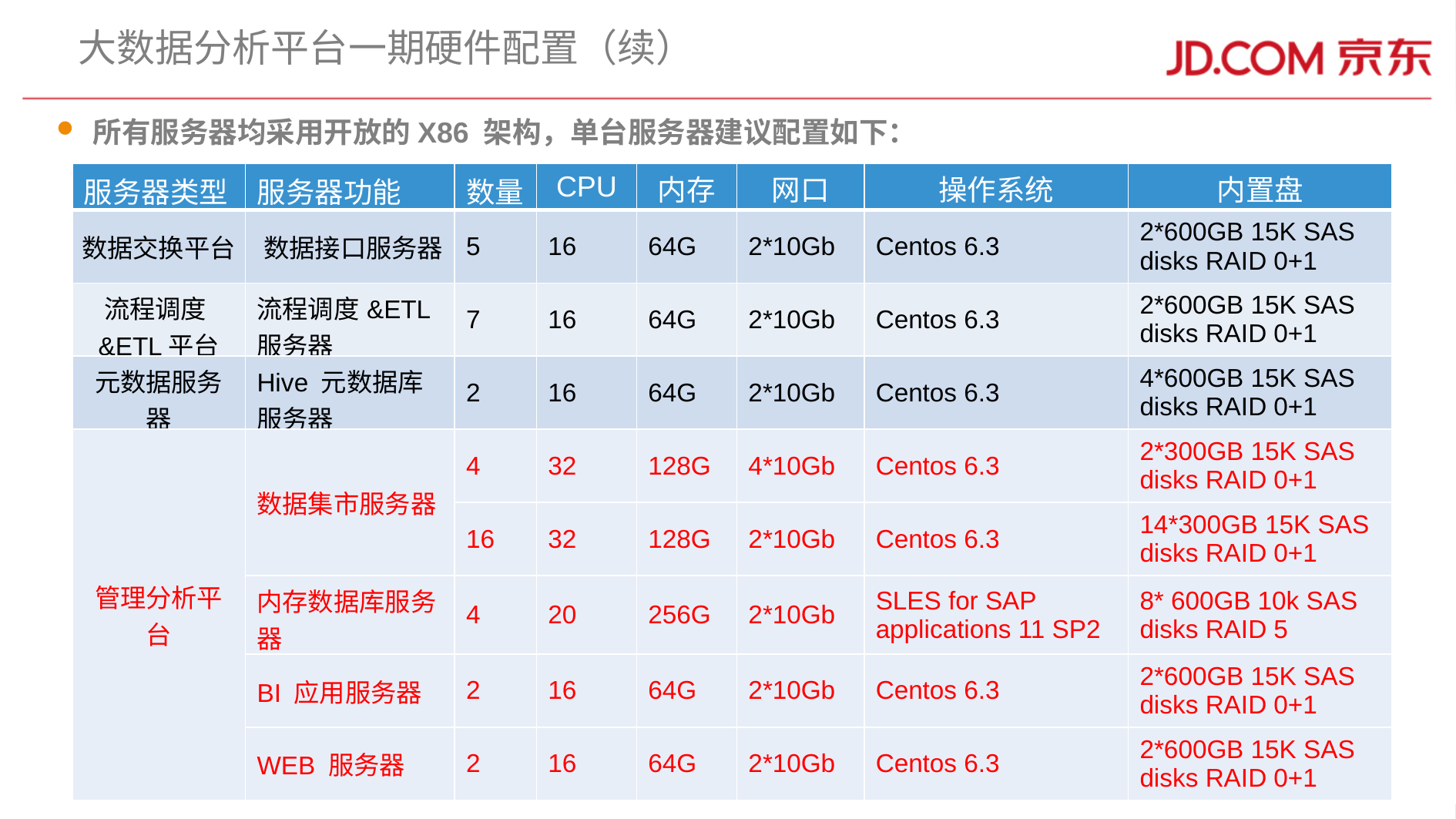

# 大数据分析平台一期硬件配置（续）
所有服务器均采用开放的X86 架构，单台服务器建议配置如下：
| 服务器类型 | 服务器功能 | 数量 | CPU | 内存 | 网口 | 操作系统 | 内置盘 |
| --- | --- | --- | --- | --- | --- | --- | --- |
| 数据交换平台 | 数据接口服务器 | 5 | 16 | 64G | 2\*10Gb | Centos 6.3 | 2\*600GB 15K SAS disks RAID 0+1 |
| 流程调度&ETL平台 | 流程调度&ETL 服务器 | 7 | 16 | 64G | 2\*10Gb | Centos 6.3 | 2\*600GB 15K SAS disks RAID 0+1 |
| 元数据服务器 | Hive 元数据库服务器 | 2 | 16 | 64G | 2\*10Gb | Centos 6.3 | 4\*600GB 15K SAS disks RAID 0+1 |
| 管理分析平台 | 数据集市服务器 | 4 | 32 | 128G | 4\*10Gb | Centos 6.3 | 2\*300GB 15K SAS disks RAID 0+1 |
|  |  | 16 | 32 | 128G | 2\*10Gb | Centos 6.3 | 14\*300GB 15K SAS disks RAID 0+1 |
|  | 内存数据库服务器 | 4 | 20 | 256G | 2\*10Gb | SLES for SAP applications 11 SP2 | 8\* 600GB 10k SAS disks RAID 5 |
|  | BI 应用服务器 | 2 | 16 | 64G | 2\*10Gb | Centos 6.3 | 2\*600GB 15K SAS disks RAID 0+1 |
|  | WEB 服务器 | 2 | 16 | 64G | 2\*10Gb | Centos 6.3 | 2\*600GB 15K SAS disks RAID 0+1 |